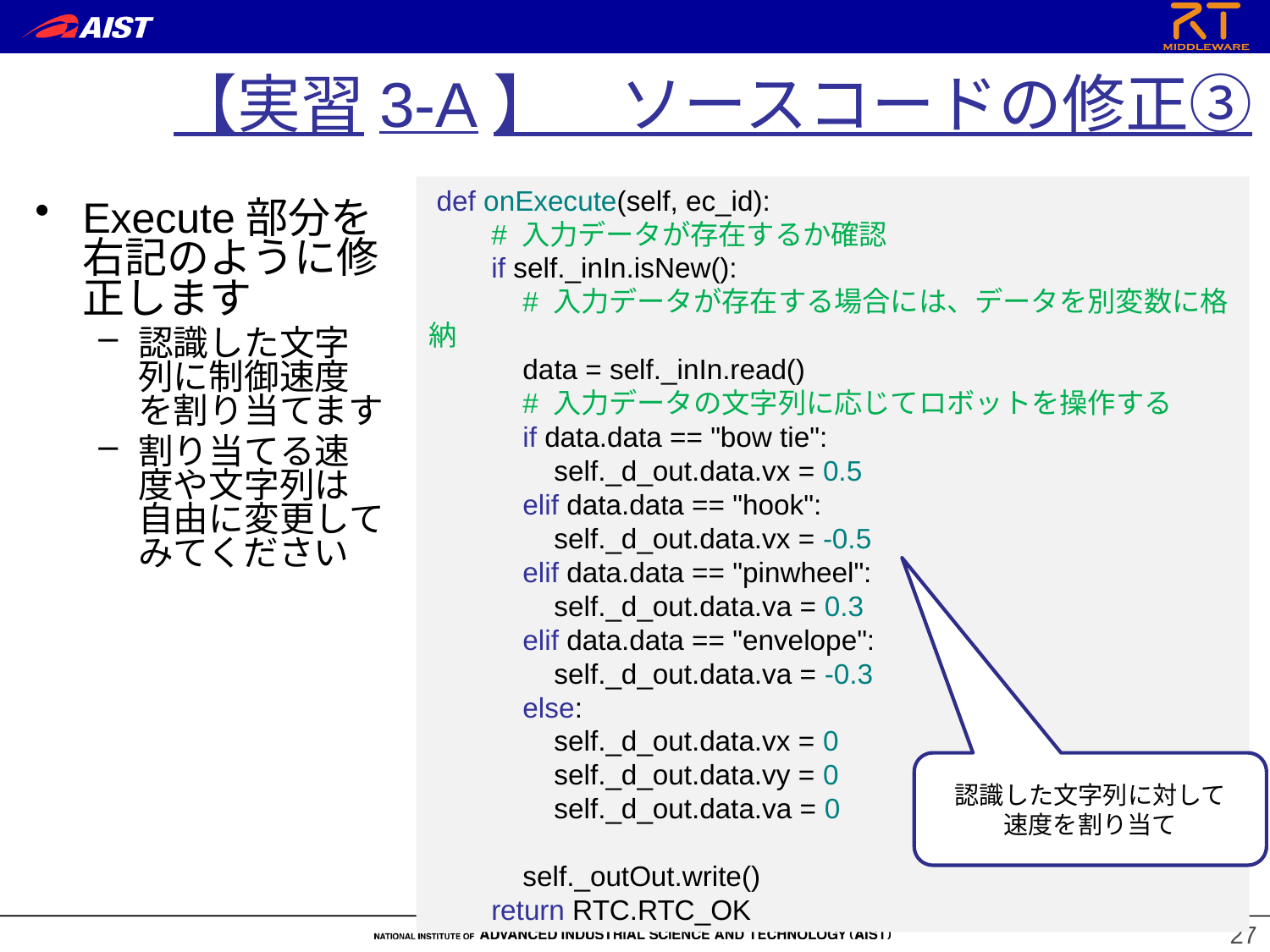

【実習3-A】　ソースコードの修正③
 def onExecute(self, ec_id):
        # 入力データが存在するか確認
        if self._inIn.isNew():
            # 入力データが存在する場合には、データを別変数に格納
            data = self._inIn.read()
            # 入力データの文字列に応じてロボットを操作する
            if data.data == "bow tie":
                self._d_out.data.vx = 0.5
            elif data.data == "hook":
                self._d_out.data.vx = -0.5
            elif data.data == "pinwheel":
                self._d_out.data.va = 0.3
            elif data.data == "envelope":
                self._d_out.data.va = -0.3
            else:
                self._d_out.data.vx = 0
                self._d_out.data.vy = 0
                self._d_out.data.va = 0

            self._outOut.write()
        return RTC.RTC_OK
Execute部分を右記のように修正します
認識した文字列に制御速度を割り当てます
割り当てる速度や文字列は自由に変更してみてください
認識した文字列に対して
速度を割り当て
27